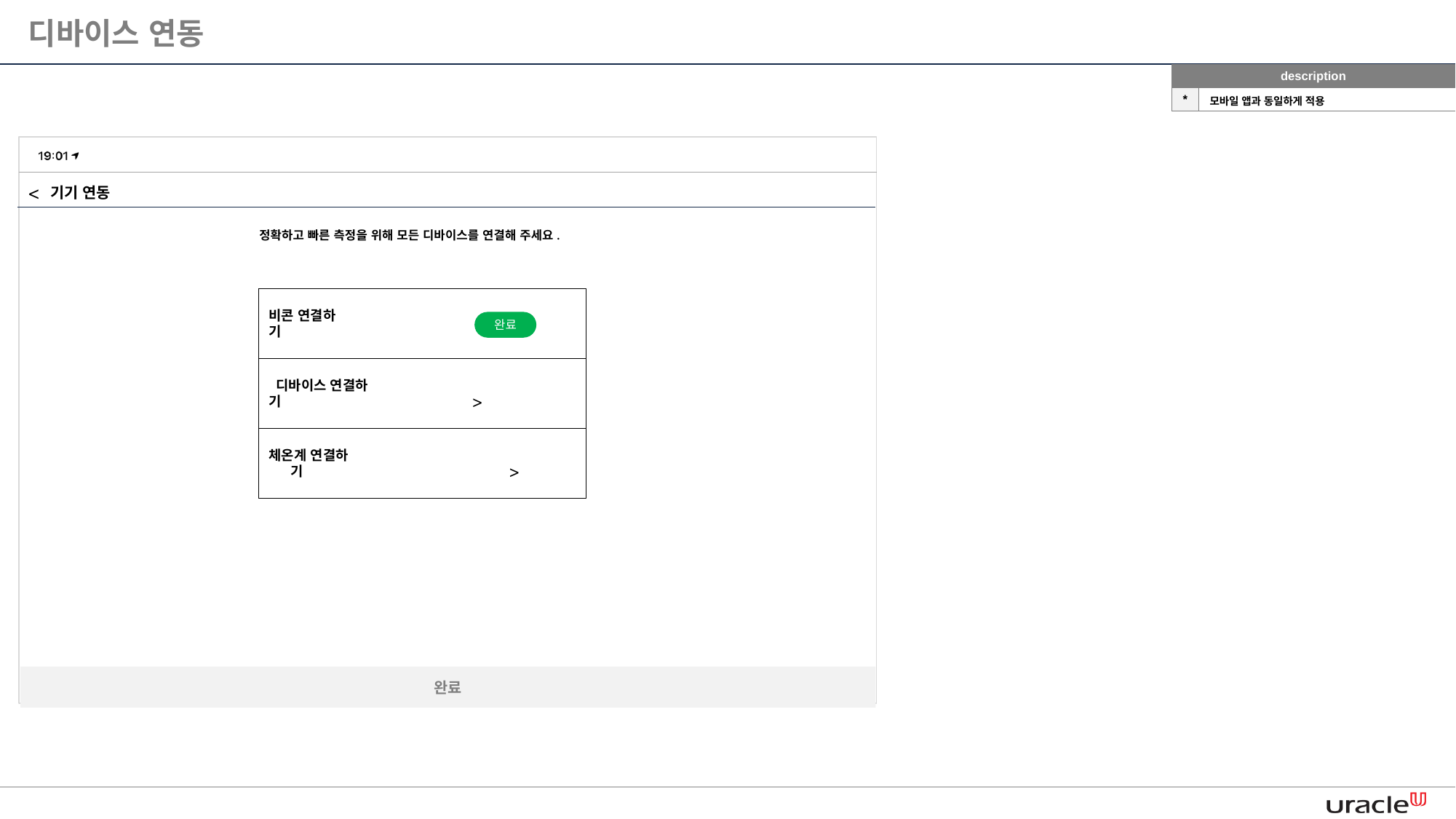

디바이스 연동
| description |  |
| --- | --- |
| \* | 모바일 앱과 동일하게 적용 |
<  기기 연동
정확하고 빠른 측정을 위해 모든 디바이스를 연결해 주세요.
비콘 연결하기                                                           >
완료
 디바이스 연결하기                                                 >
체온계 연결하기                                                     >
완료